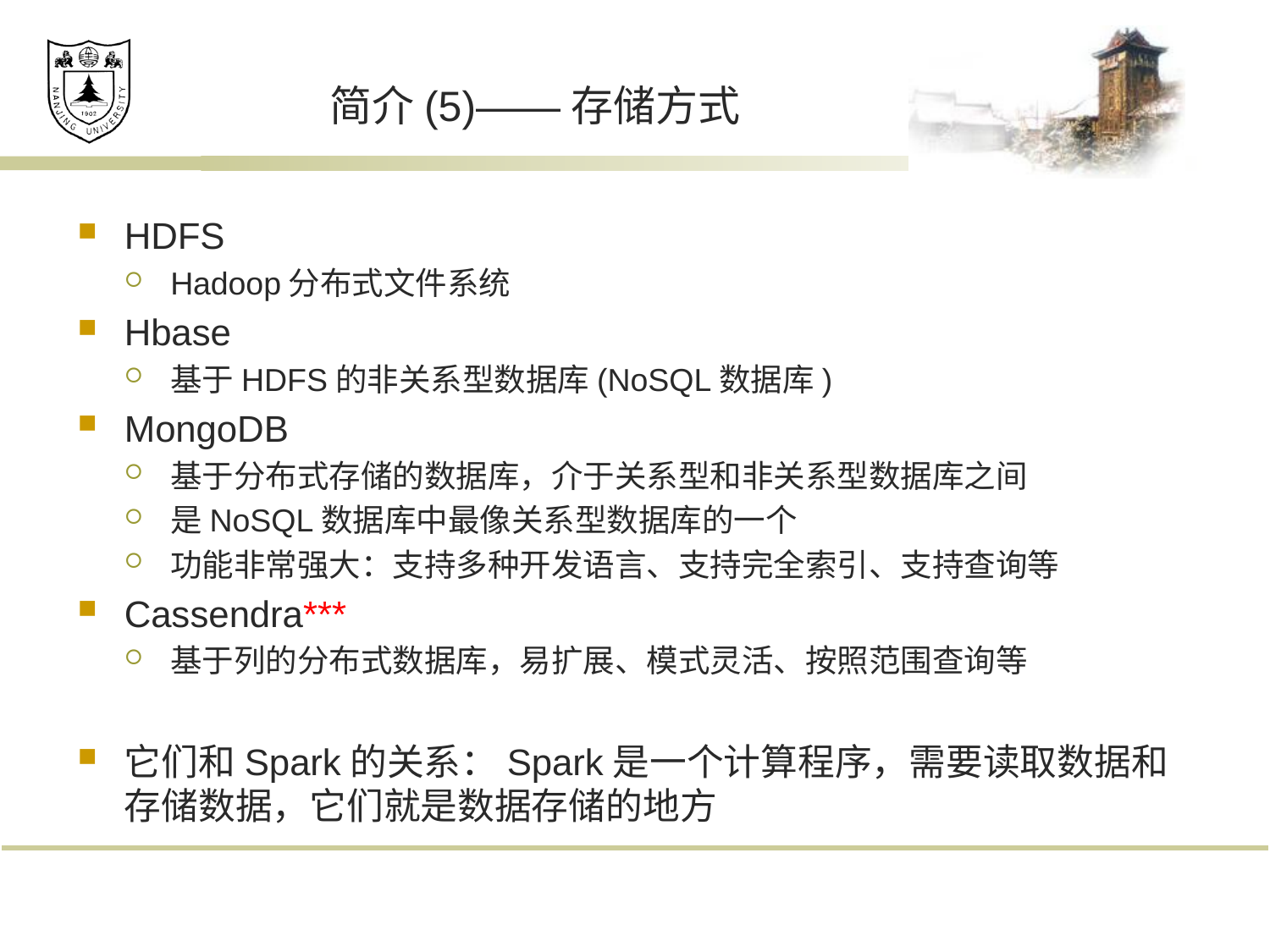

# 简介(5)——存储方式
HDFS
Hadoop分布式文件系统
Hbase
基于HDFS的非关系型数据库(NoSQL数据库)
MongoDB
基于分布式存储的数据库，介于关系型和非关系型数据库之间
是NoSQL数据库中最像关系型数据库的一个
功能非常强大：支持多种开发语言、支持完全索引、支持查询等
Cassendra***
基于列的分布式数据库，易扩展、模式灵活、按照范围查询等

它们和Spark的关系：Spark是一个计算程序，需要读取数据和存储数据，它们就是数据存储的地方